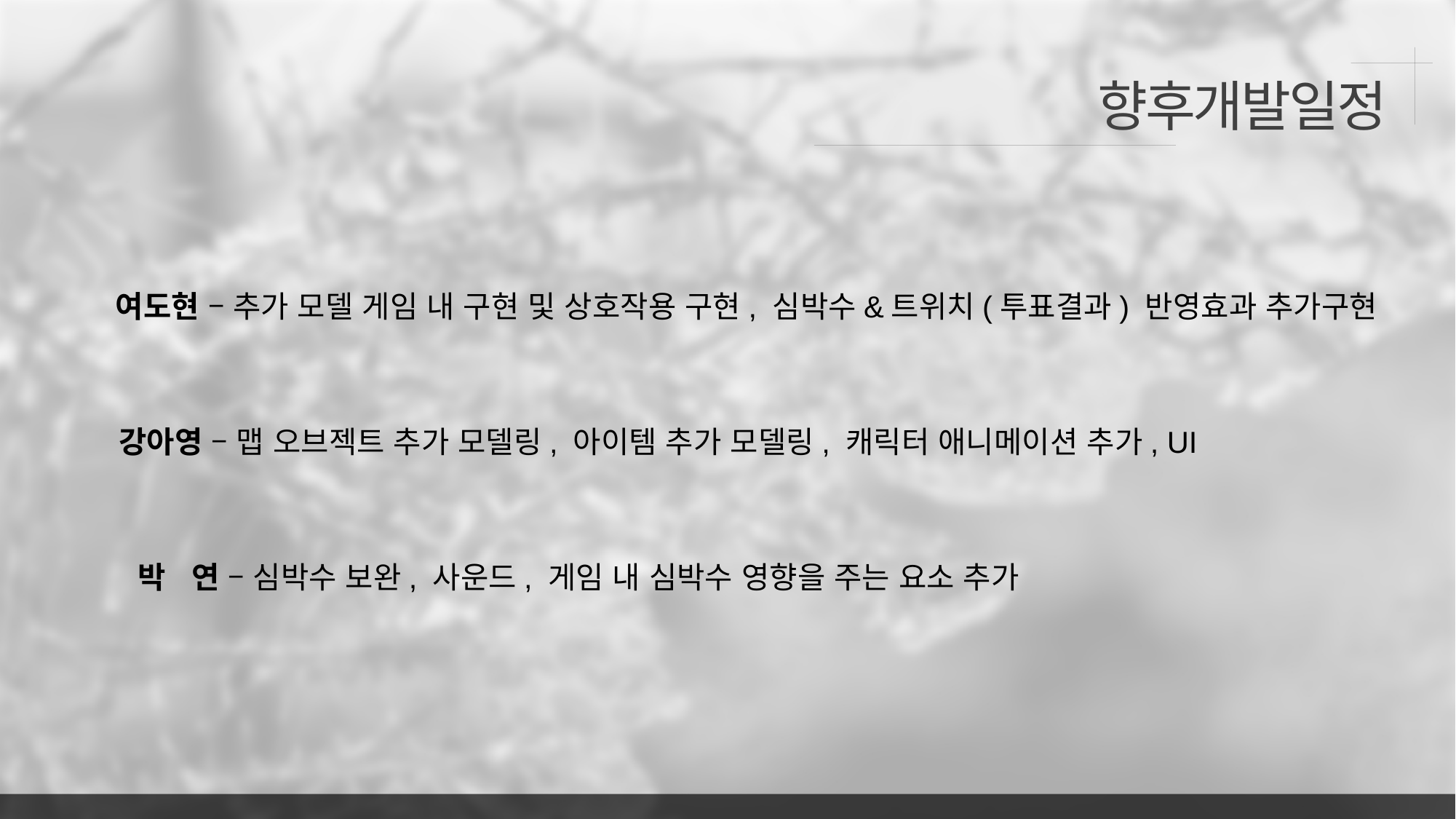

향후개발일정
여도현 – 추가 모델 게임 내 구현 및 상호작용 구현, 심박수&트위치(투표결과) 반영효과 추가구현
강아영 – 맵 오브젝트 추가 모델링, 아이템 추가 모델링, 캐릭터 애니메이션 추가, UI
박   연 – 심박수 보완, 사운드, 게임 내 심박수 영향을 주는 요소 추가